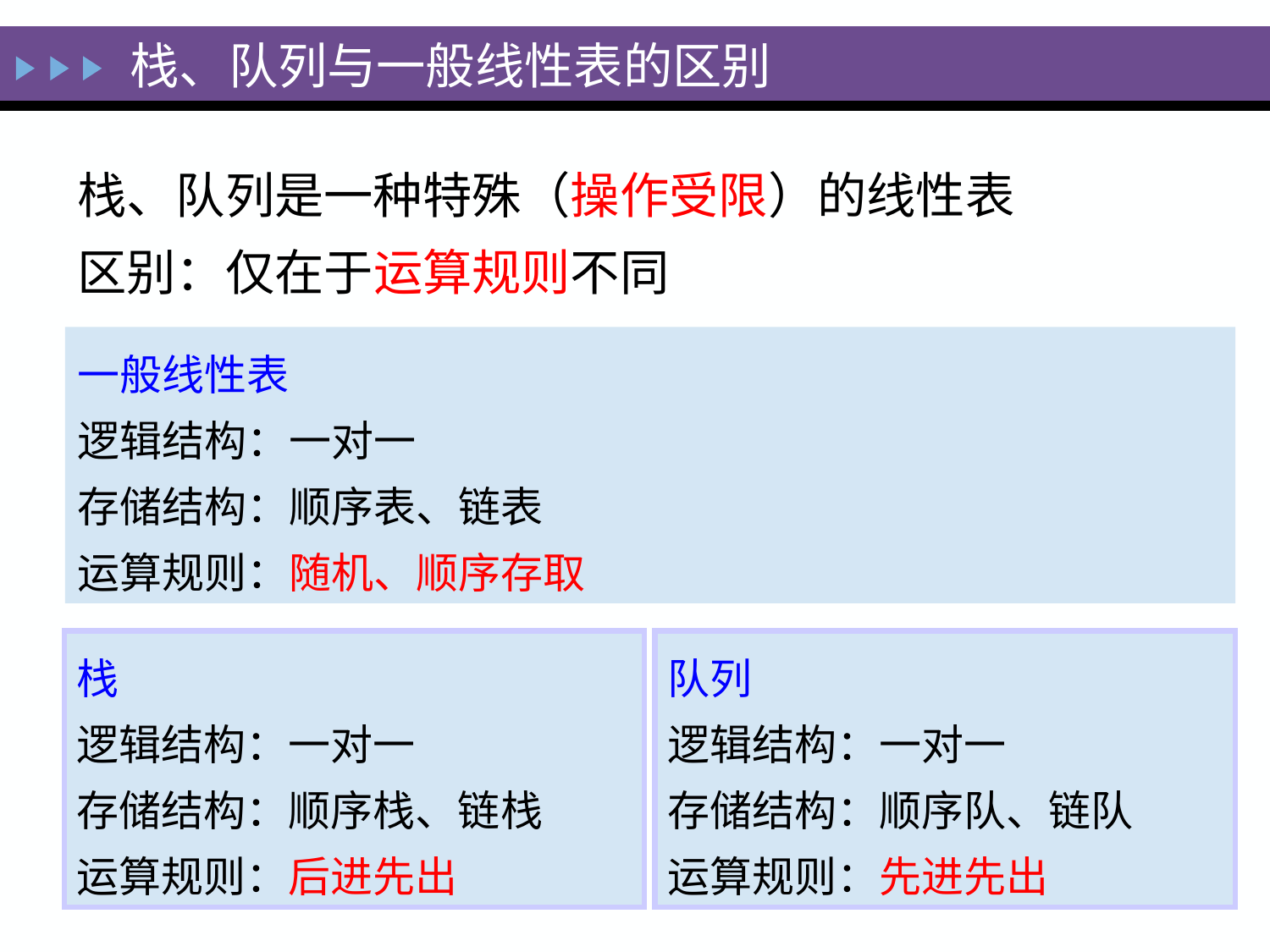

# 栈、队列与一般线性表的区别

栈、队列是一种特殊（操作受限）的线性表
区别：仅在于运算规则不同
一般线性表
逻辑结构：一对一
存储结构：顺序表、链表
运算规则：随机、顺序存取
栈
逻辑结构：一对一
存储结构：顺序栈、链栈
运算规则：后进先出
队列
逻辑结构：一对一
存储结构：顺序队、链队
运算规则：先进先出